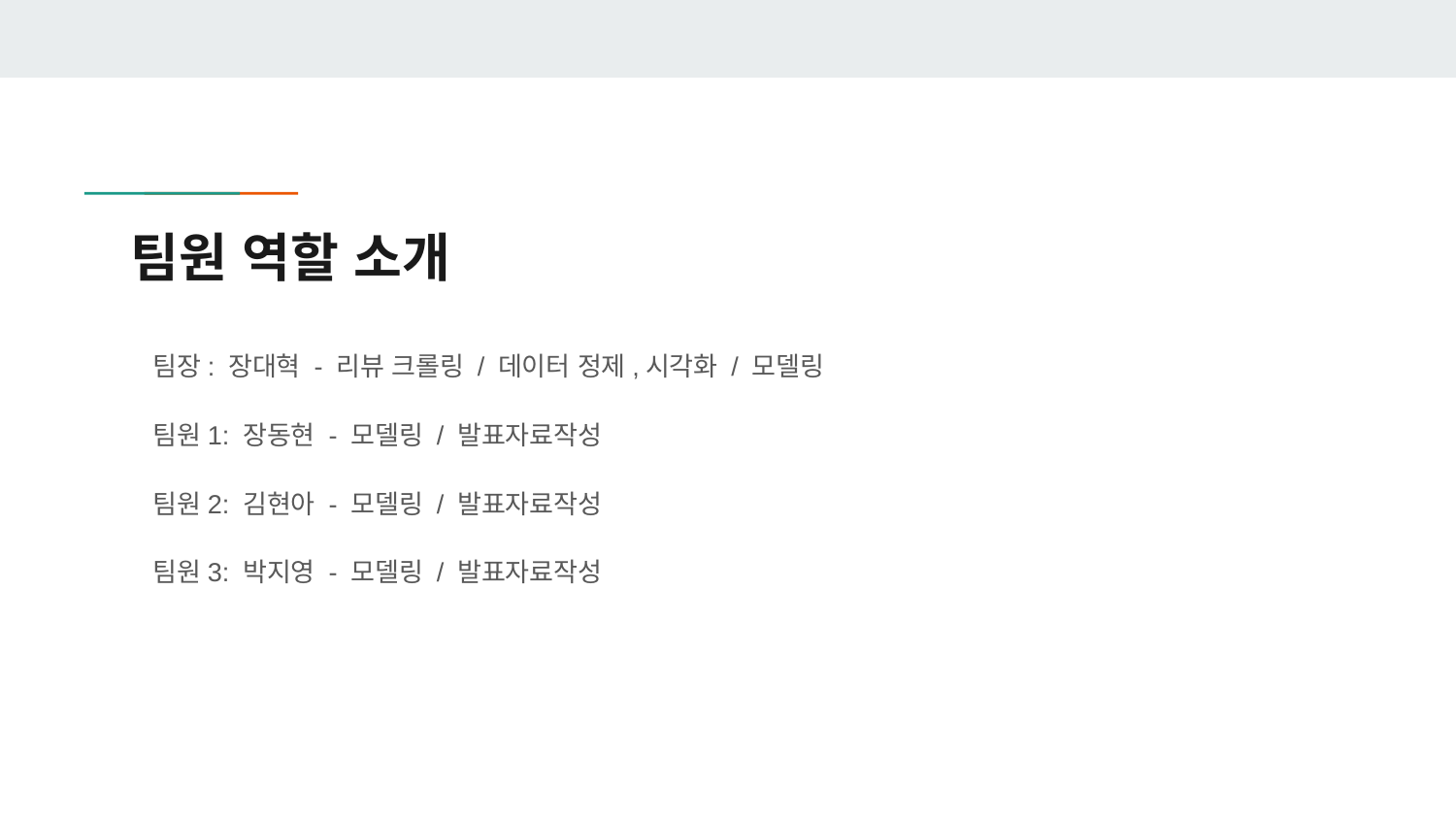

# 팀원 역할 소개
팀장: 장대혁 - 리뷰 크롤링 / 데이터 정제,시각화 / 모델링
팀원1: 장동현 - 모델링 / 발표자료작성
팀원2: 김현아 - 모델링 / 발표자료작성
팀원3: 박지영 - 모델링 / 발표자료작성